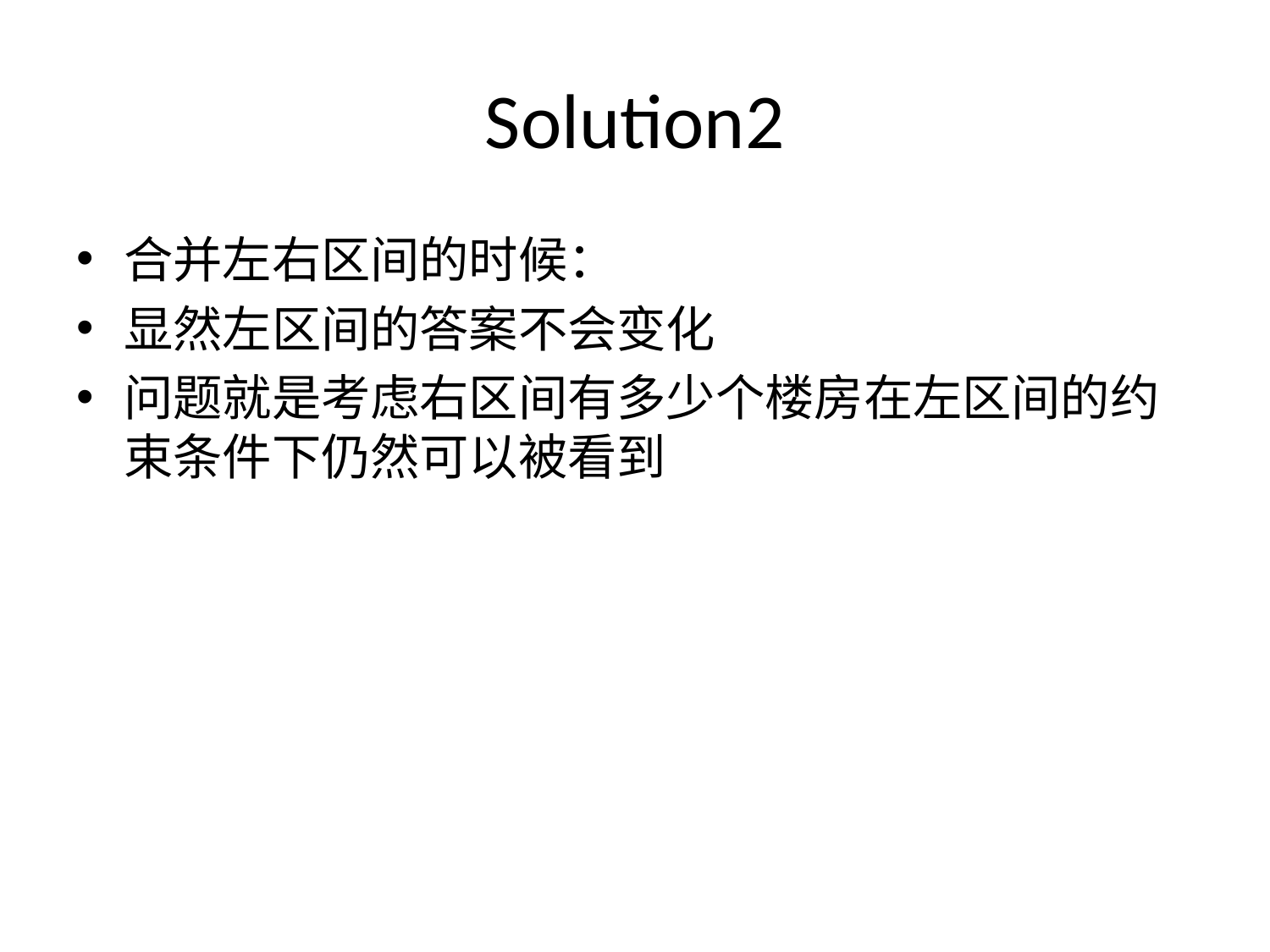

# Solution2
合并左右区间的时候：
显然左区间的答案不会变化
问题就是考虑右区间有多少个楼房在左区间的约束条件下仍然可以被看到